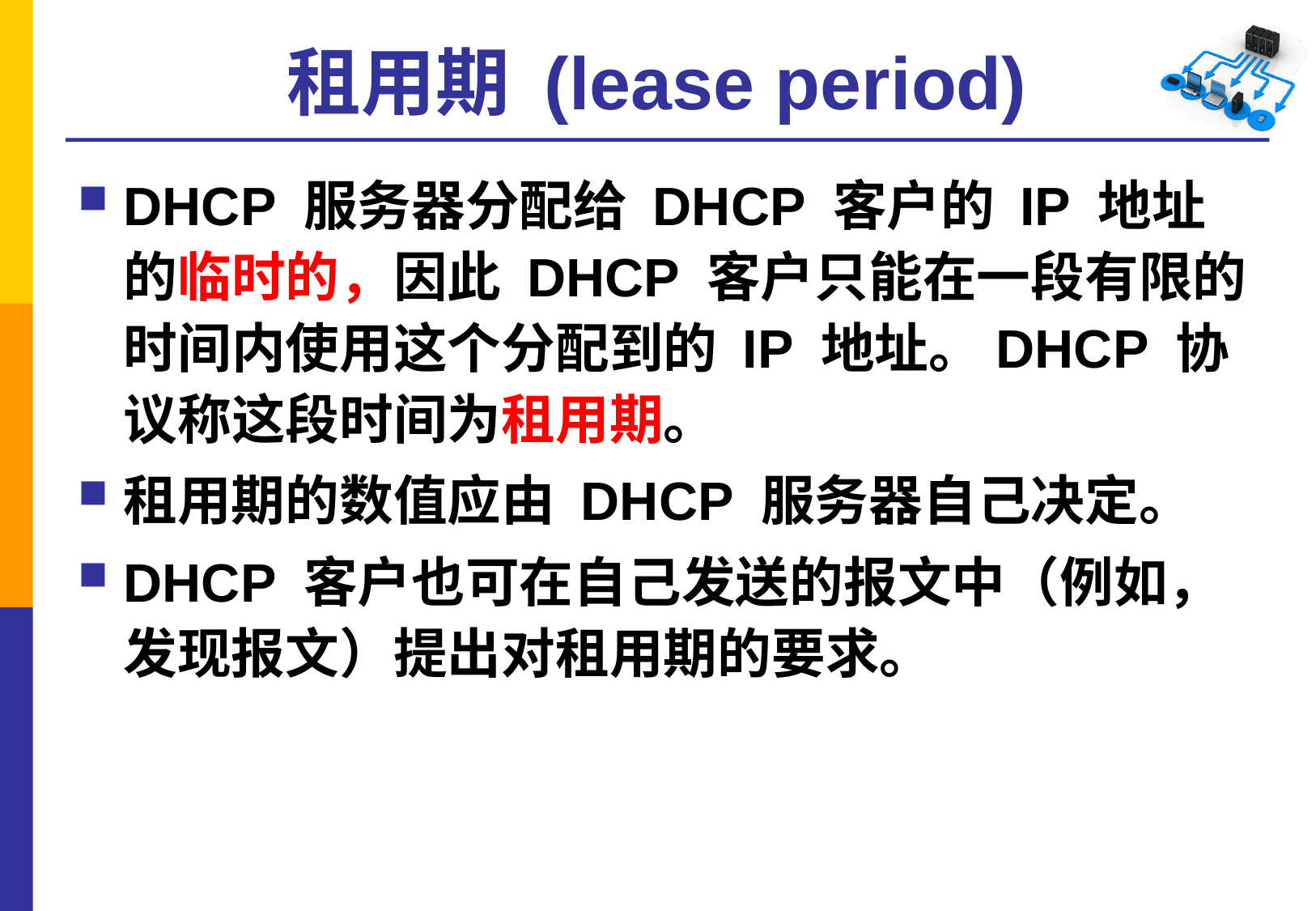

# 租用期 (lease period)
DHCP 服务器分配给 DHCP 客户的 IP 地址的临时的，因此 DHCP 客户只能在一段有限的时间内使用这个分配到的 IP 地址。DHCP 协议称这段时间为租用期。
租用期的数值应由 DHCP 服务器自己决定。
DHCP 客户也可在自己发送的报文中（例如，发现报文）提出对租用期的要求。